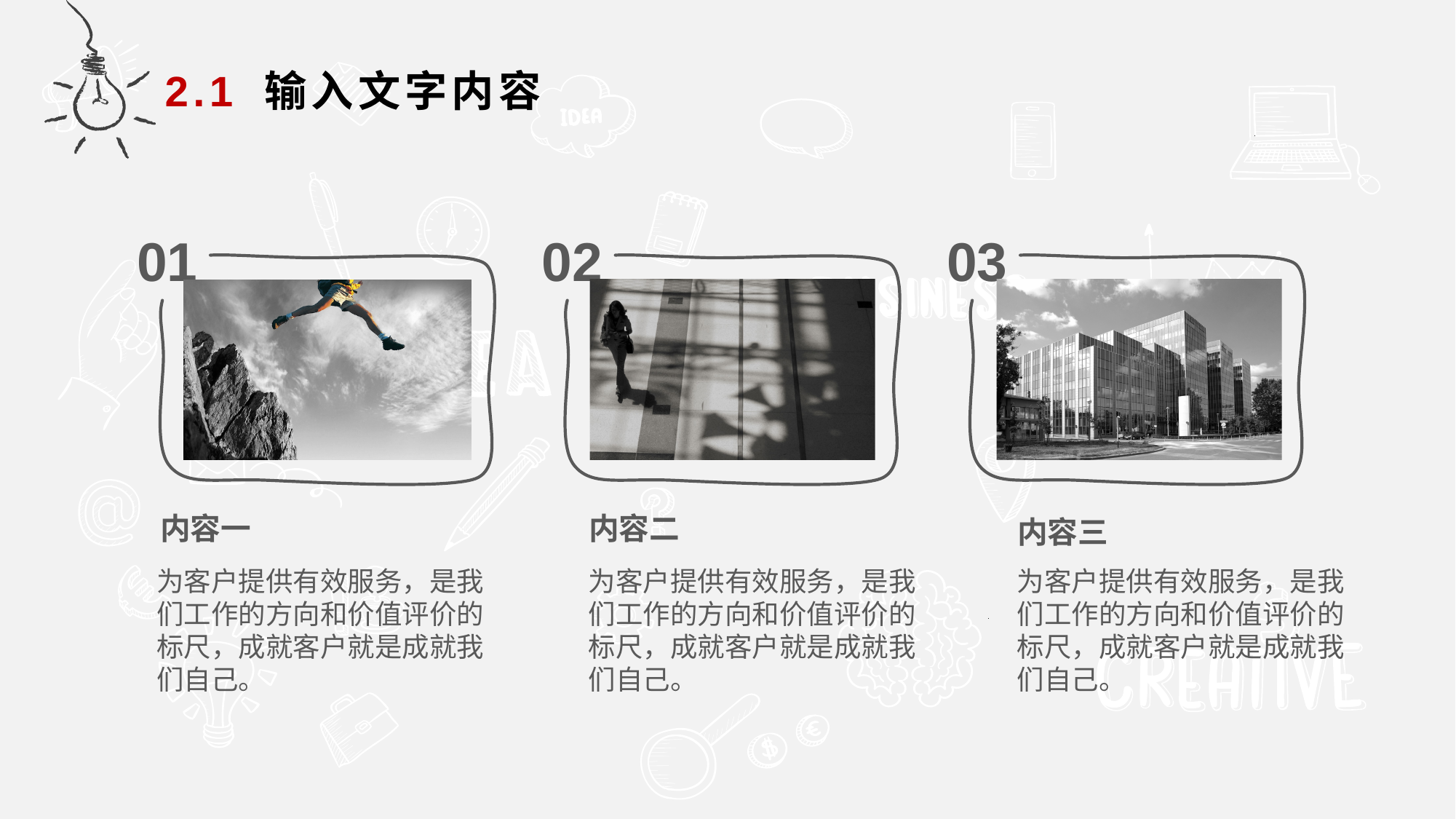

2.1 输入文字内容
01

02

03

内容一
为客户提供有效服务，是我们工作的方向和价值评价的标尺，成就客户就是成就我们自己。
内容二
为客户提供有效服务，是我们工作的方向和价值评价的标尺，成就客户就是成就我们自己。
内容三
为客户提供有效服务，是我们工作的方向和价值评价的标尺，成就客户就是成就我们自己。